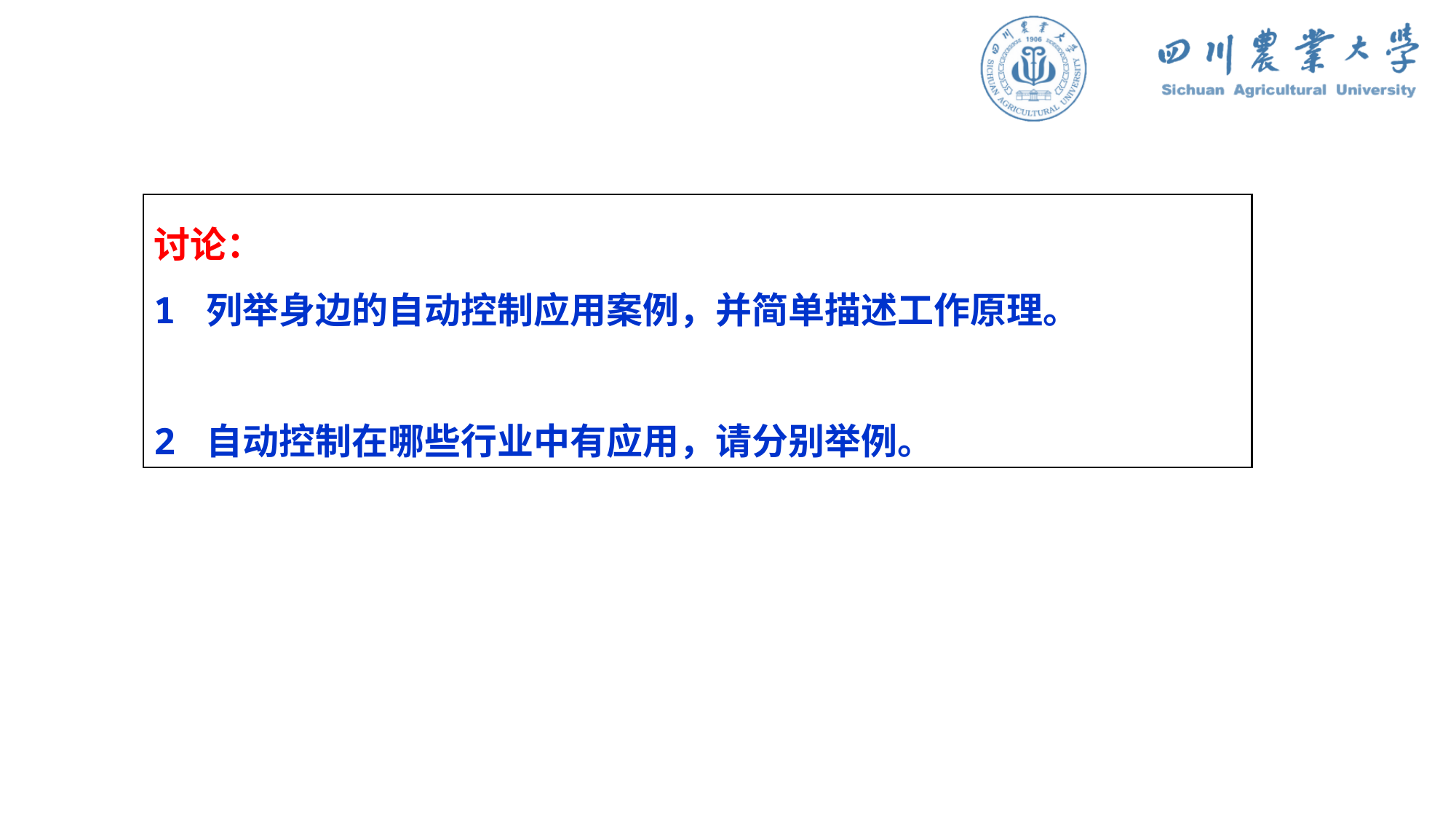

讨论：
1 列举身边的自动控制应用案例，并简单描述工作原理。

2 自动控制在哪些行业中有应用，请分别举例。